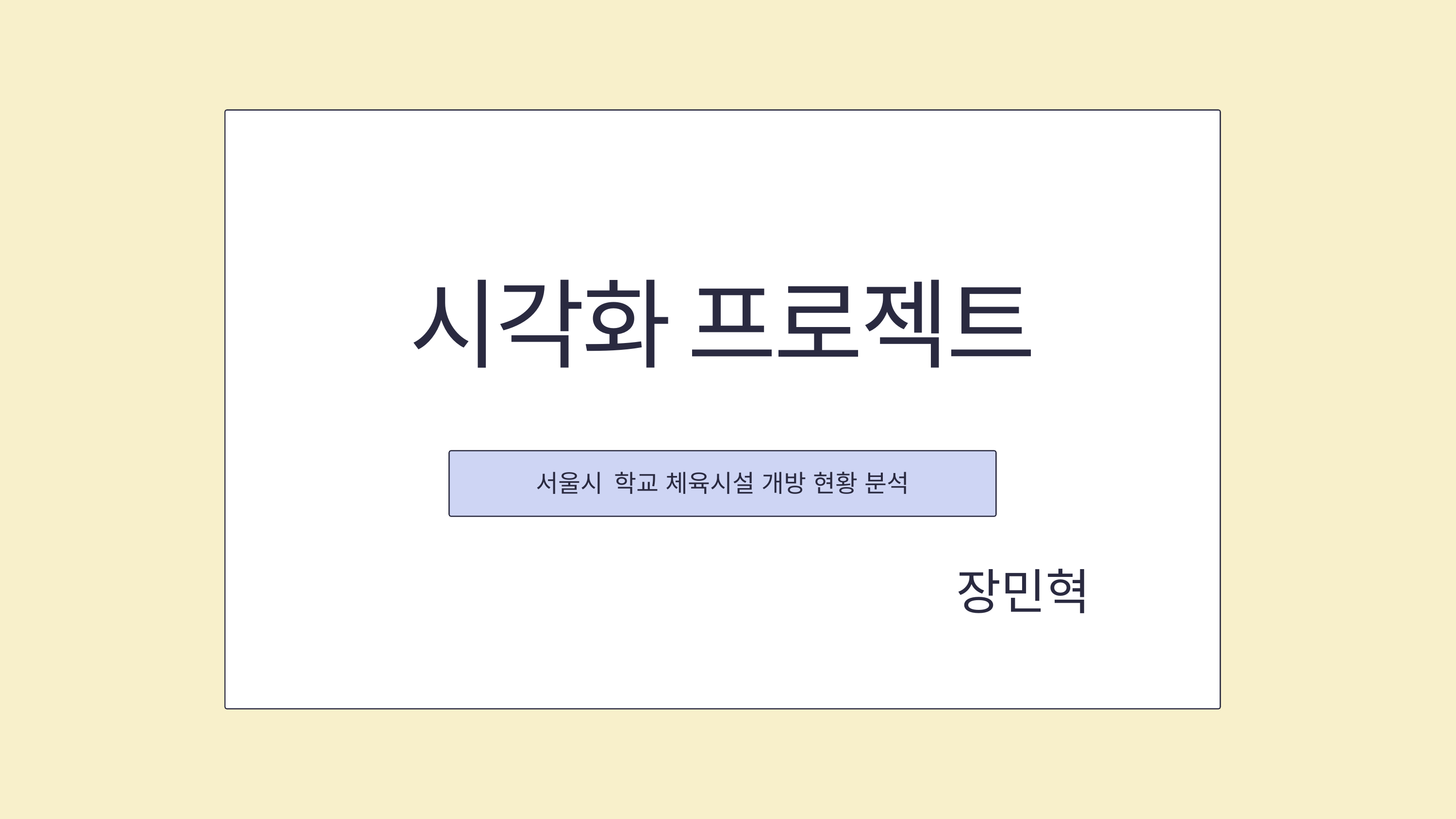

시각화 프로젝트

서울시  학교 체육시설 개방 현황 분석
장민혁